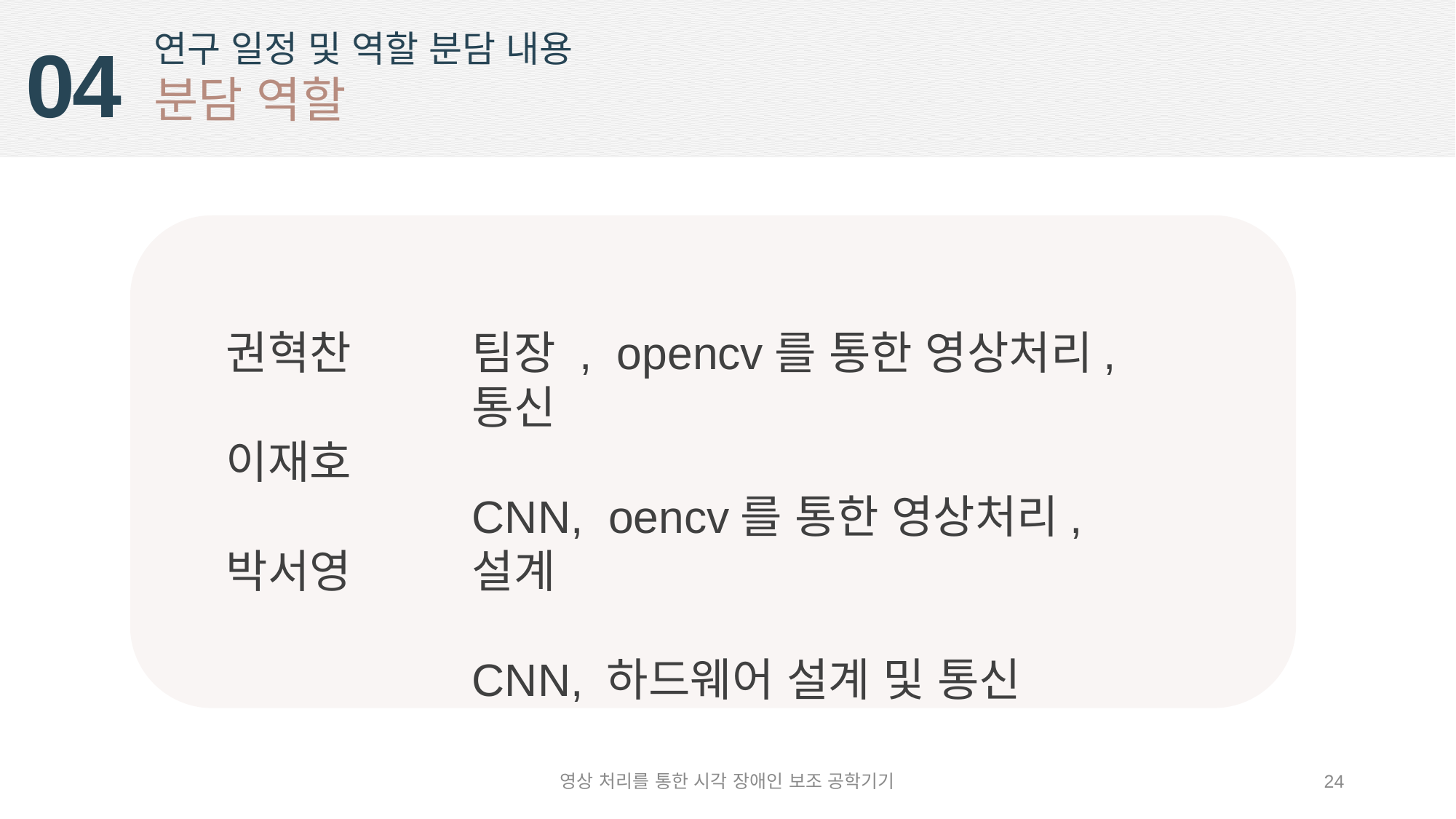

연구 일정 및 역할 분담 내용
분담 역할
04

권혁찬

이재호

박서영
팀장 ,  opencv를 통한 영상처리, 통신

CNN,  oencv를 통한 영상처리, 설계

CNN, 하드웨어 설계 및 통신
영상 처리를 통한 시각 장애인 보조 공학기기
24